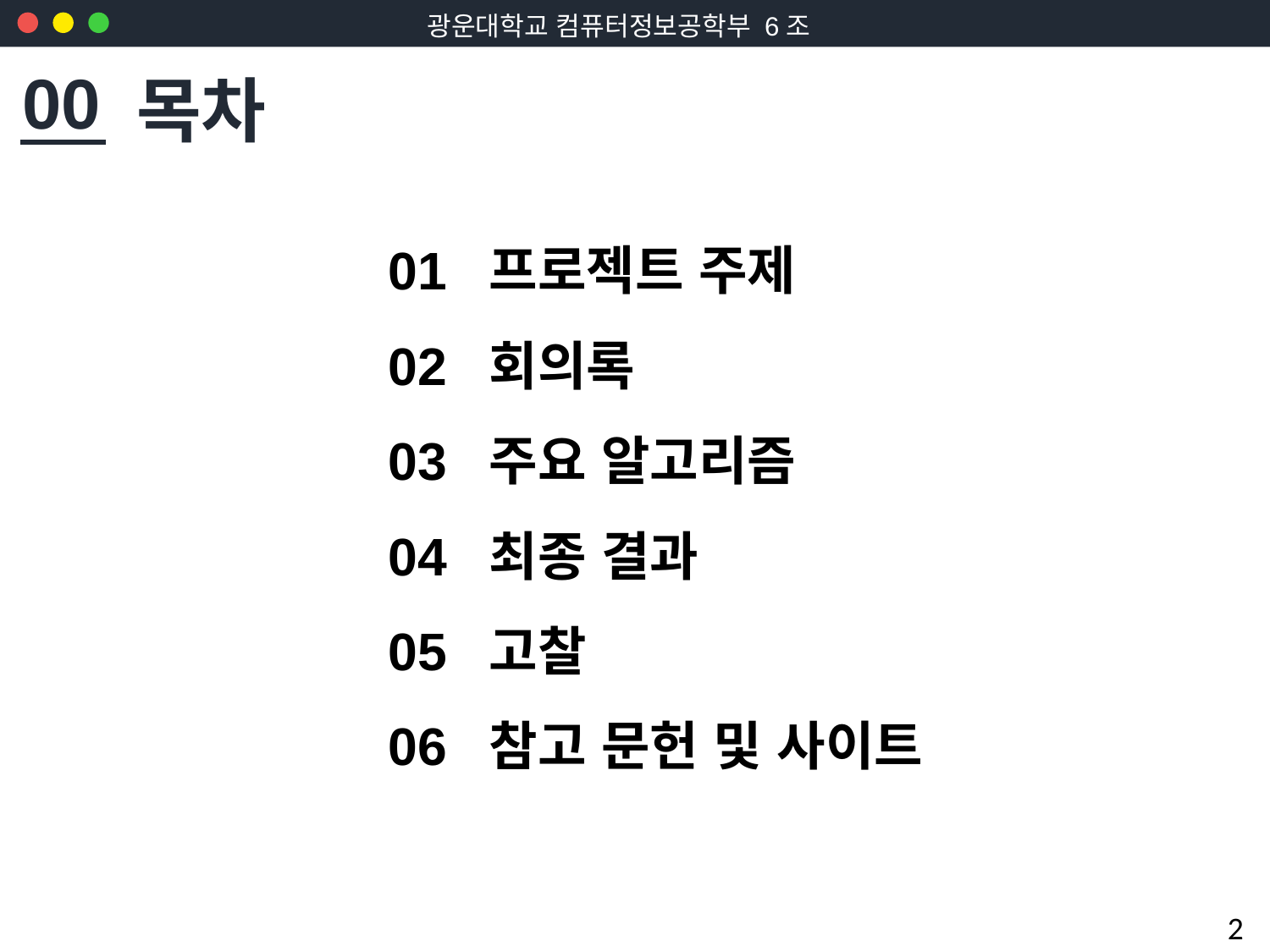

00
목차
01  프로젝트 주제
02  회의록
03  주요 알고리즘
04  최종 결과
05  고찰
06  참고 문헌 및 사이트
2